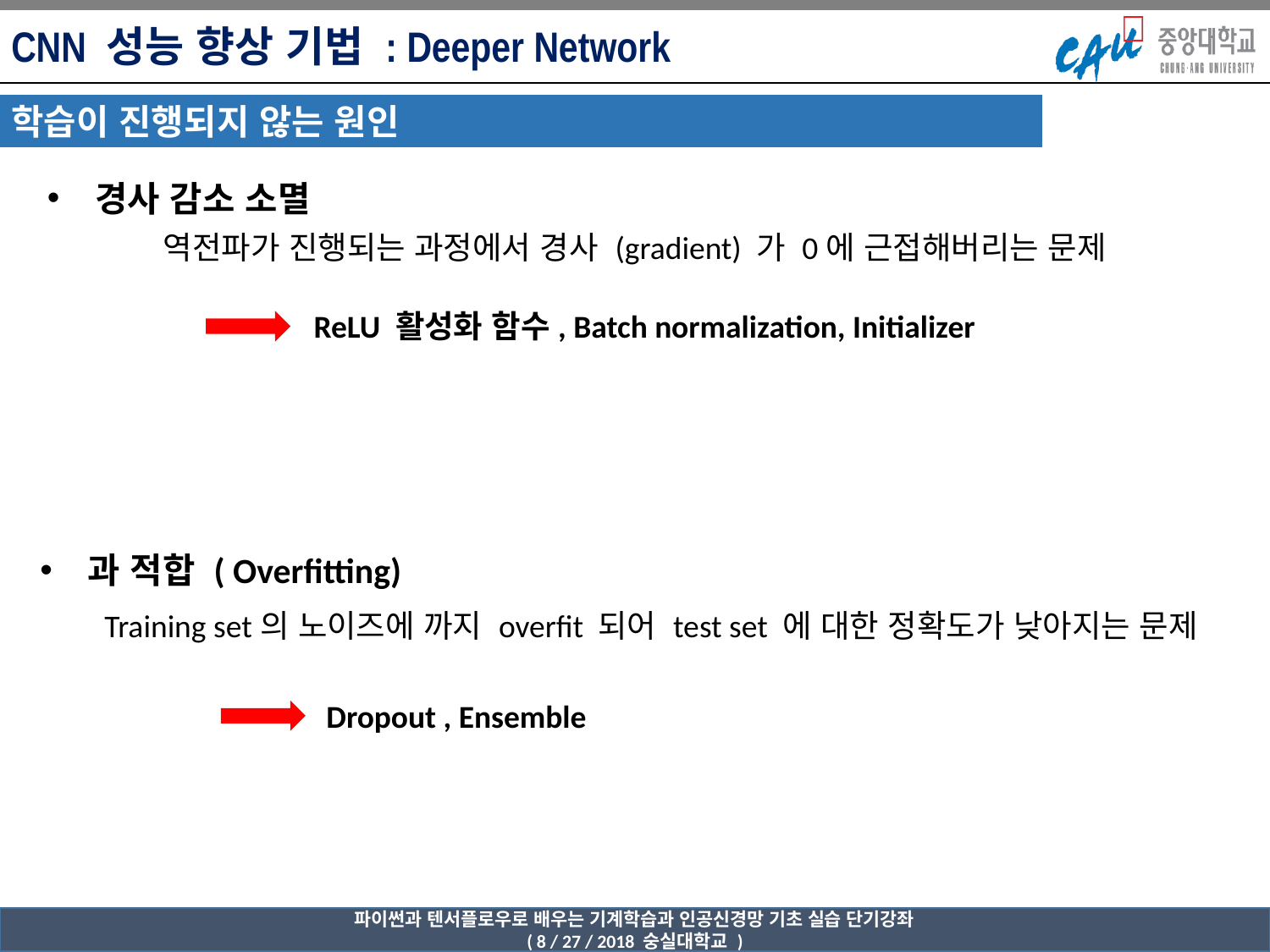

CNN 성능 향상 기법 : Deeper Network
학습이 진행되지 않는 원인
경사 감소 소멸
역전파가 진행되는 과정에서 경사 (gradient) 가 0에 근접해버리는 문제
ReLU 활성화 함수, Batch normalization, Initializer

과 적합 ( Overfitting)
Training set의 노이즈에 까지 overfit 되어 test set 에 대한 정확도가 낮아지는 문제
Dropout , Ensemble